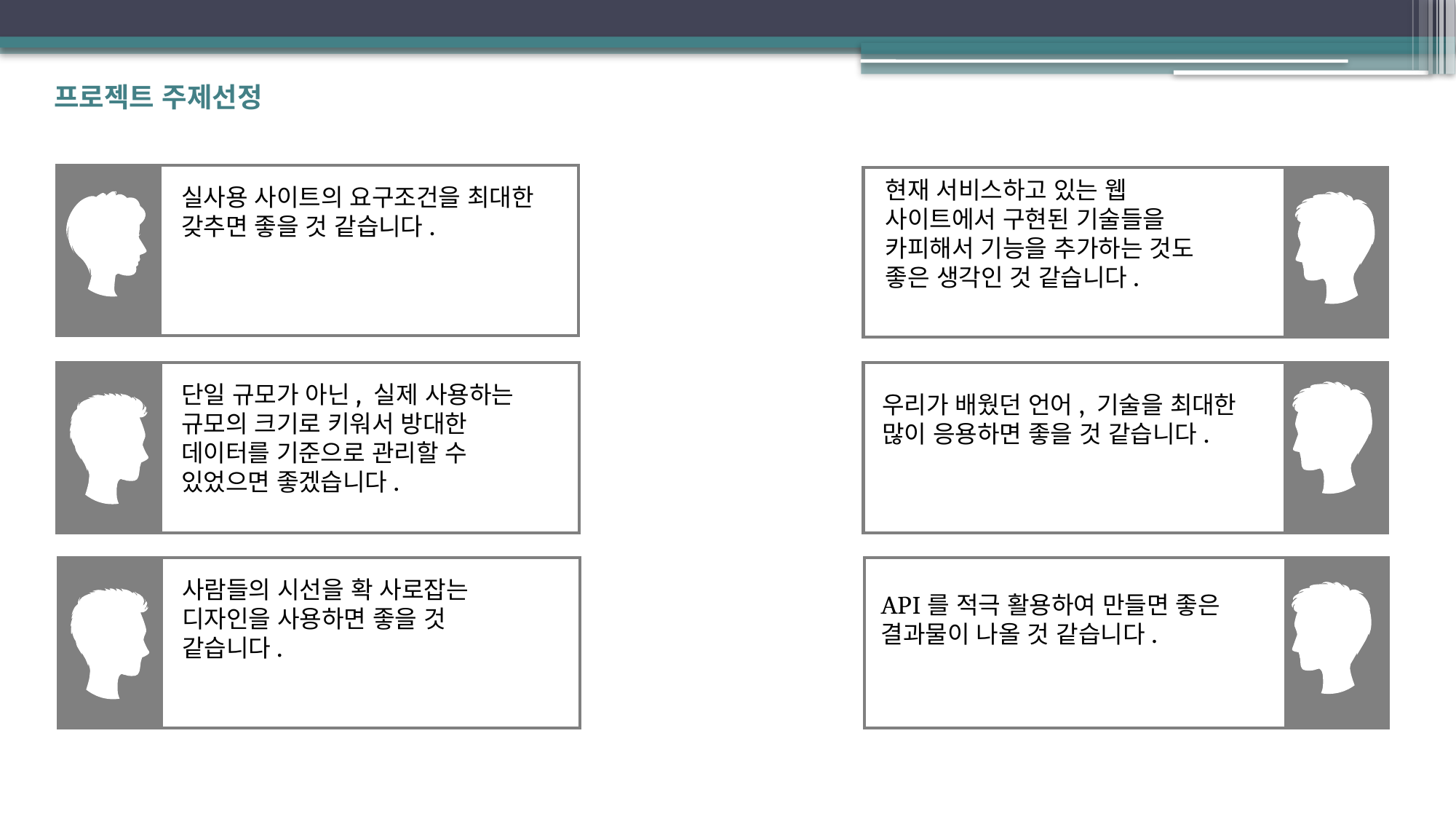

프로젝트 주제선정

현재 서비스하고 있는 웹 사이트에서 구현된 기술들을 카피해서 기능을 추가하는 것도 좋은 생각인 것 같습니다.
실사용 사이트의 요구조건을 최대한 갖추면 좋을 것 같습니다.

단일 규모가 아닌, 실제 사용하는 규모의 크기로 키워서 방대한 데이터를 기준으로 관리할 수 있었으면 좋겠습니다.

우리가 배웠던 언어, 기술을 최대한 많이 응용하면 좋을 것 같습니다.

사람들의 시선을 확 사로잡는 디자인을 사용하면 좋을 것 같습니다.

API를 적극 활용하여 만들면 좋은 결과물이 나올 것 같습니다.